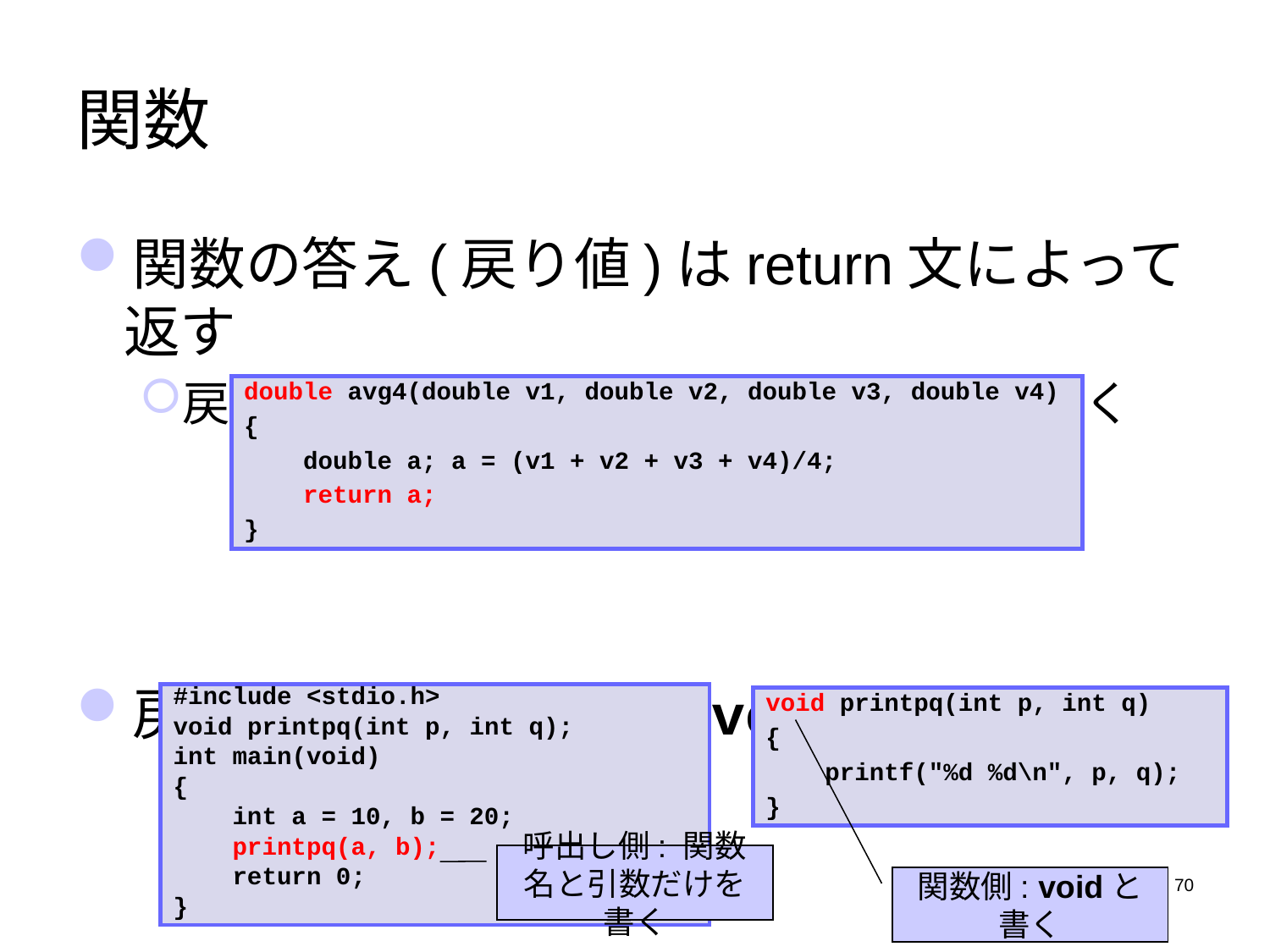

# 関数
関数の答え(戻り値)はreturn文によって返す
戻り値のデータ型は関数の前に宣言しておく

戻り値がない関数は，voidと宣言する

double avg4(double v1, double v2, double v3, double v4)
{
    double a; a = (v1 + v2 + v3 + v4)/4;
    return a;
}
#include <stdio.h>
void printpq(int p, int q);
int main(void)
{
    int a = 10, b = 20;
    printpq(a, b);
    return 0;
}
void printpq(int p, int q)
{
    printf("%d %d\n", p, q);
}
呼出し側: 関数名と引数だけを書く
70
関数側: voidと書く